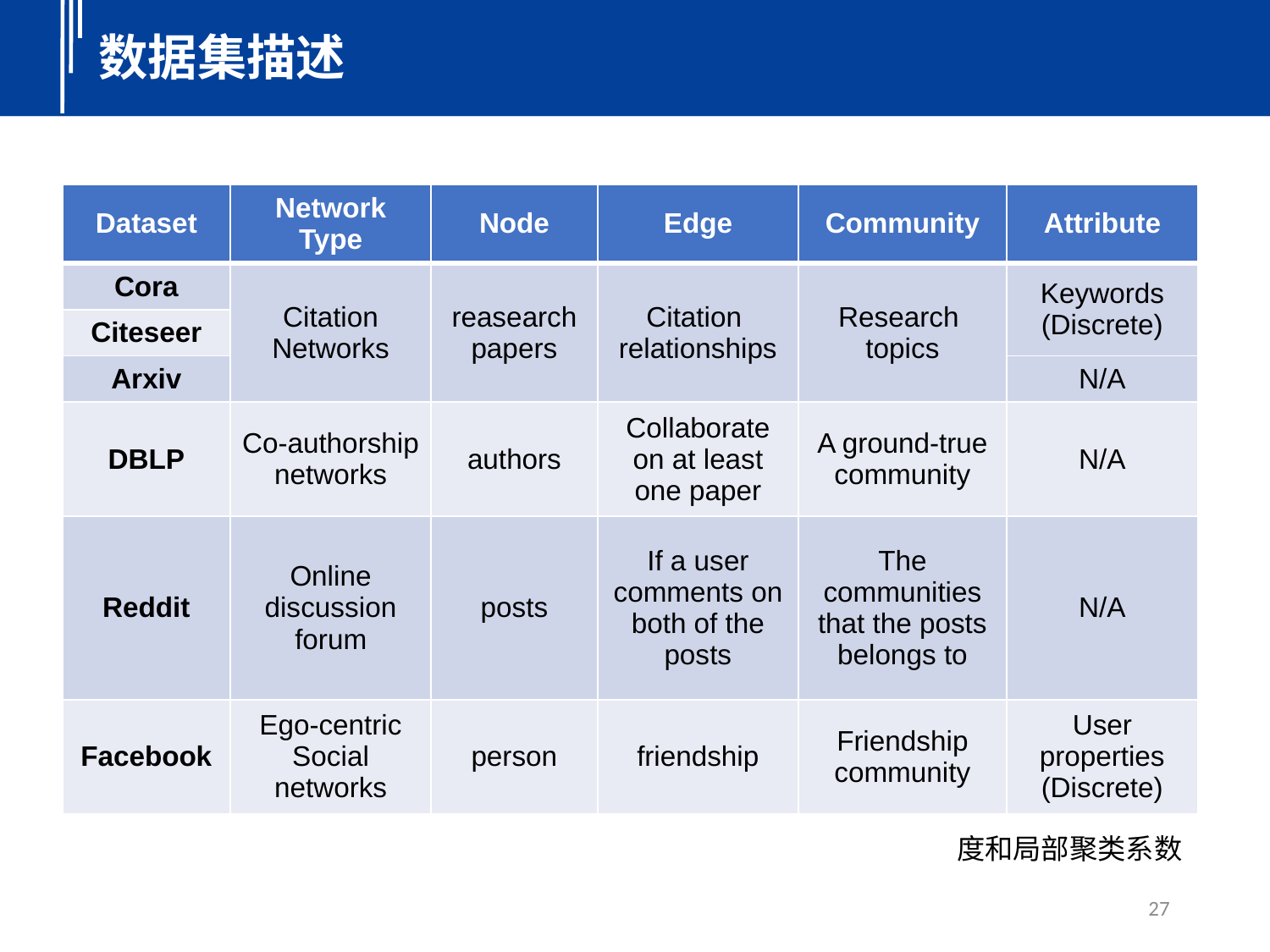

数据集描述
| Dataset | Network Type | Node | Edge | Community | Attribute |
| --- | --- | --- | --- | --- | --- |
| Cora | Citation Networks | reasearch papers | Citation relationships | Research topics | Keywords (Discrete) |
| Citeseer |  |  |  |  |  |
| Arxiv |  |  |  |  | N/A |
| DBLP | Co-authorship networks | authors | Collaborate on at least one paper | A ground-true community | N/A |
| Reddit | Online discussion forum | posts | If a user comments on both of the posts | The communities that the posts belongs to | N/A |
| Facebook | Ego-centric Social networks | person | friendship | Friendship community | User properties (Discrete) |
度和局部聚类系数
27